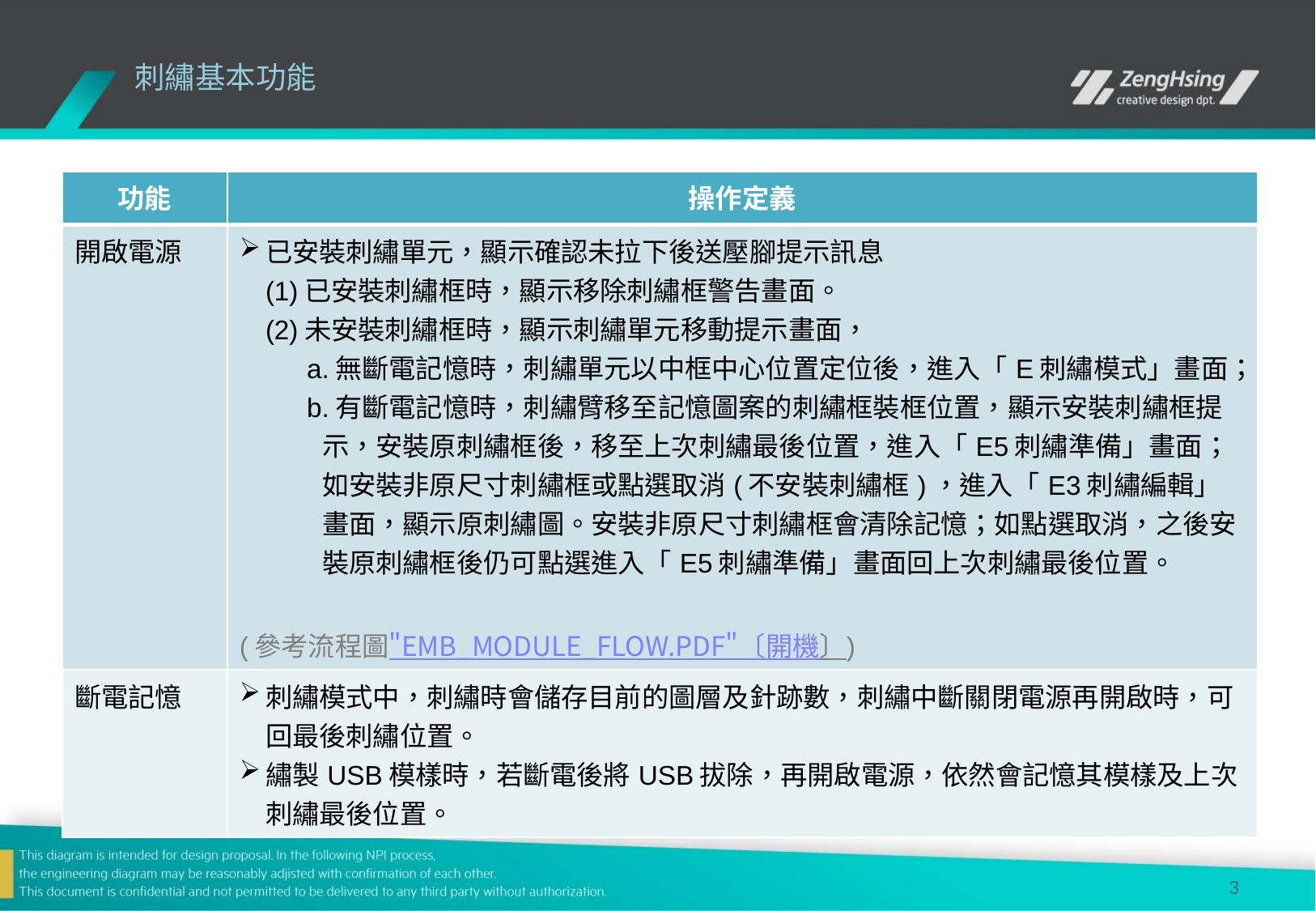

# 刺繡基本功能
| 功能 | 操作定義 |
| --- | --- |
| 開啟電源 | 已安裝刺繡單元，顯示確認未拉下後送壓腳提示訊息 (1)已安裝刺繡框時，顯示移除刺繡框警告畫面。 (2)未安裝刺繡框時，顯示刺繡單元移動提示畫面， a.無斷電記憶時，刺繡單元以中框中心位置定位後，進入「E刺繡模式」畫面； b.有斷電記憶時，刺繡臂移至記憶圖案的刺繡框裝框位置，顯示安裝刺繡框提示，安裝原刺繡框後，移至上次刺繡最後位置，進入「E5刺繡準備」畫面；如安裝非原尺寸刺繡框或點選取消(不安裝刺繡框)，進入「E3刺繡編輯」畫面，顯示原刺繡圖。安裝非原尺寸刺繡框會清除記憶；如點選取消，之後安裝原刺繡框後仍可點選進入「E5刺繡準備」畫面回上次刺繡最後位置。 (參考流程圖"EMB\_MODULE\_FLOW.PDF"〔開機〕) |
| 斷電記憶 | 刺繡模式中，刺繡時會儲存目前的圖層及針跡數，刺繡中斷關閉電源再開啟時，可回最後刺繡位置。 繡製USB模樣時，若斷電後將USB拔除，再開啟電源，依然會記憶其模樣及上次刺繡最後位置。 |
3